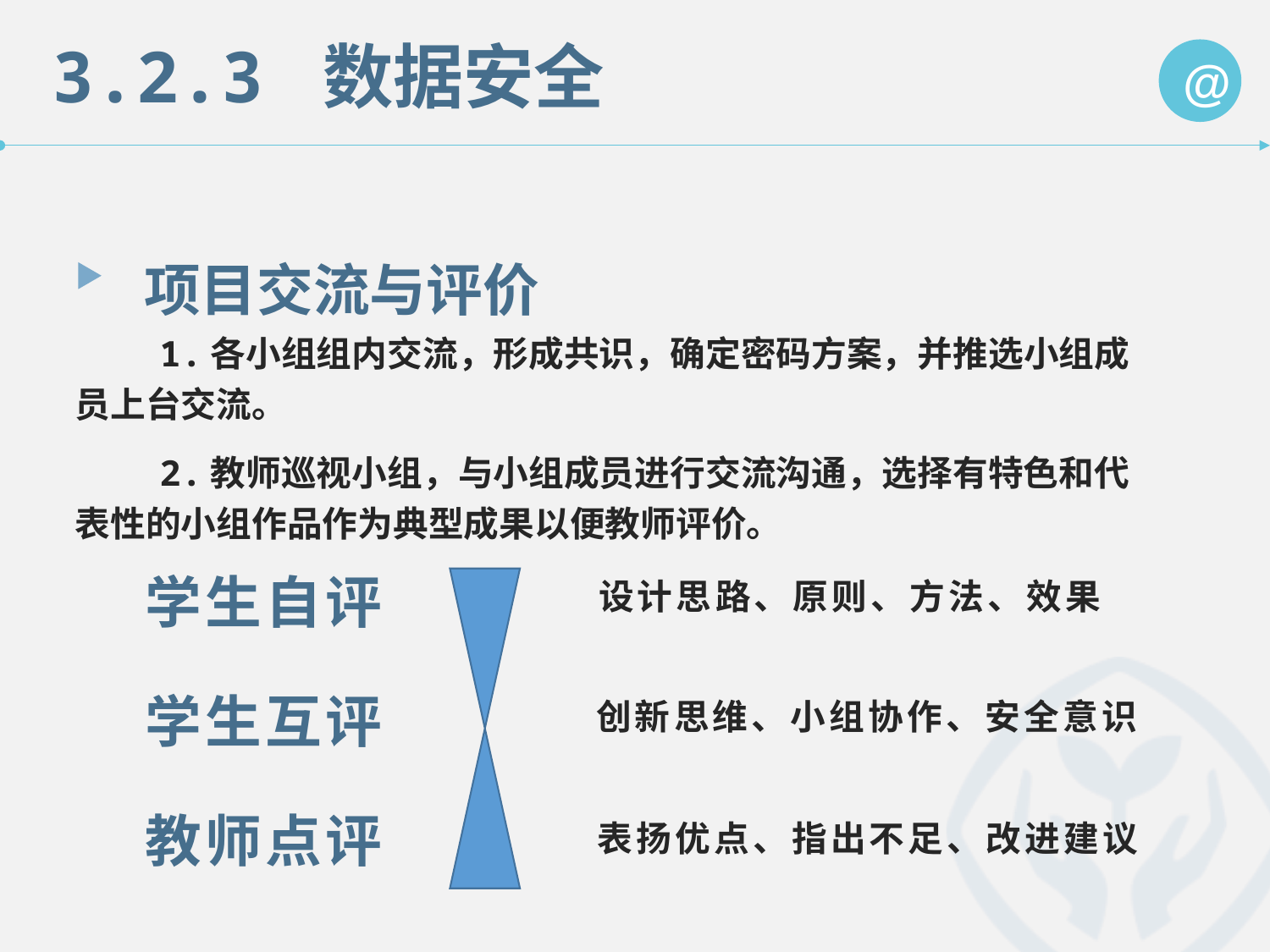

3.2.3 数据安全
@
项目交流与评价

    1.各小组组内交流，形成共识，确定密码方案，并推选小组成员上台交流。
    2.教师巡视小组，与小组成员进行交流沟通，选择有特色和代表性的小组作品作为典型成果以便教师评价。
学生自评

设计思路、原则、方法、效果
学生互评
创新思维、小组协作、安全意识
教师点评
表扬优点、指出不足、改进建议